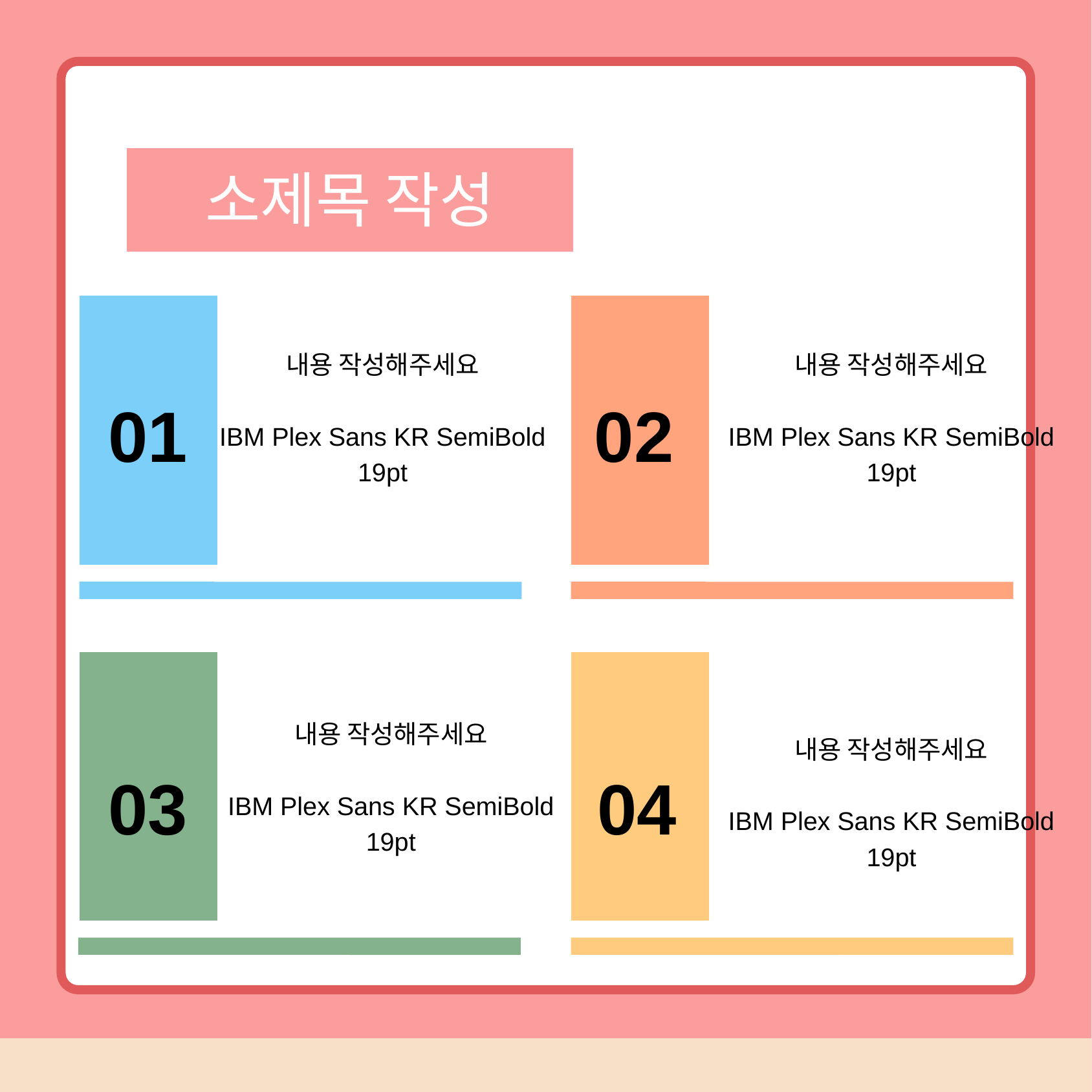

소제목 작성

내용 작성해주세요

IBM Plex Sans KR SemiBold 19pt

내용 작성해주세요

IBM Plex Sans KR SemiBold 19pt

01
02

내용 작성해주세요

IBM Plex Sans KR SemiBold 19pt

내용 작성해주세요

IBM Plex Sans KR SemiBold 19pt

03
04